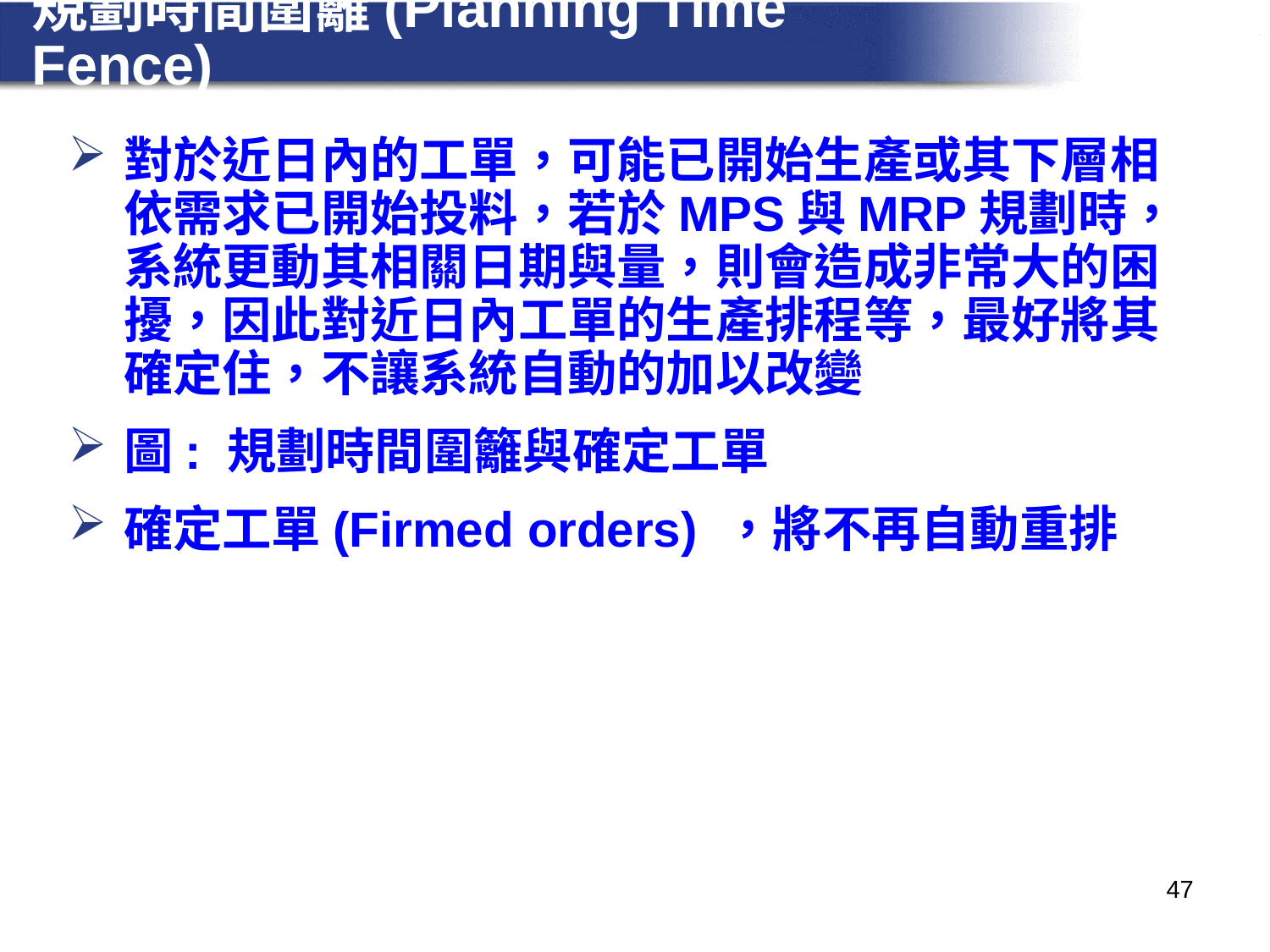

# 規劃時間圍籬(Planning Time Fence)
對於近日內的工單，可能已開始生產或其下層相依需求已開始投料，若於MPS與MRP規劃時，系統更動其相關日期與量，則會造成非常大的困擾，因此對近日內工單的生產排程等，最好將其確定住，不讓系統自動的加以改變
圖: 規劃時間圍籬與確定工單
確定工單(Firmed orders) ，將不再自動重排
47